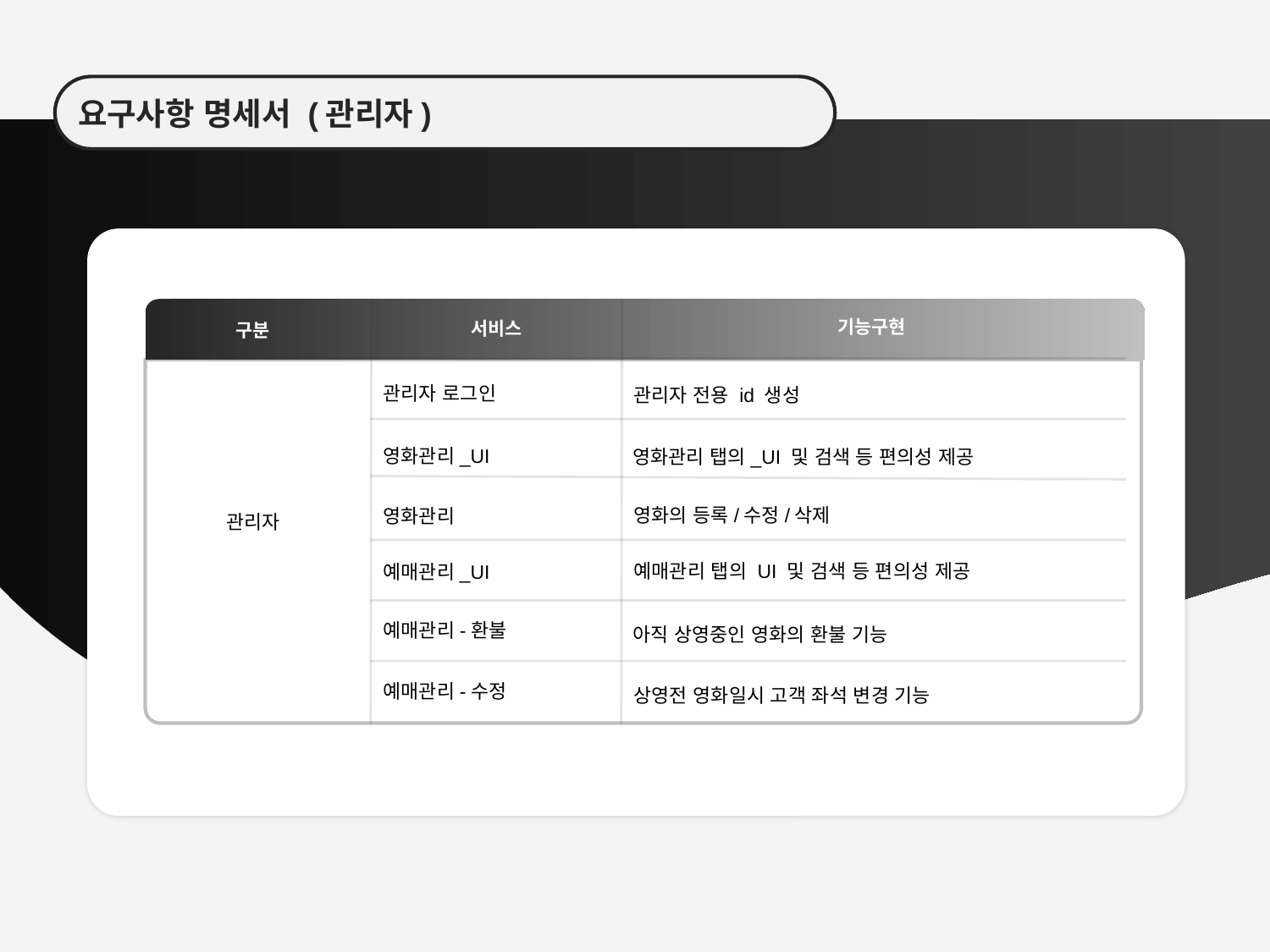

요구사항 명세서 (관리자)

기능구현
서비스
구분

관리자 로그인
관리자 전용 id 생성
영화관리_UI
영화관리 탭의_UI 및 검색 등 편의성 제공
영화의 등록/수정/삭제
영화관리
관리자
예매관리 탭의 UI 및 검색 등 편의성 제공
예매관리_UI
예매관리-환불
아직 상영중인 영화의 환불 기능
예매관리-수정
상영전 영화일시 고객 좌석 변경 기능